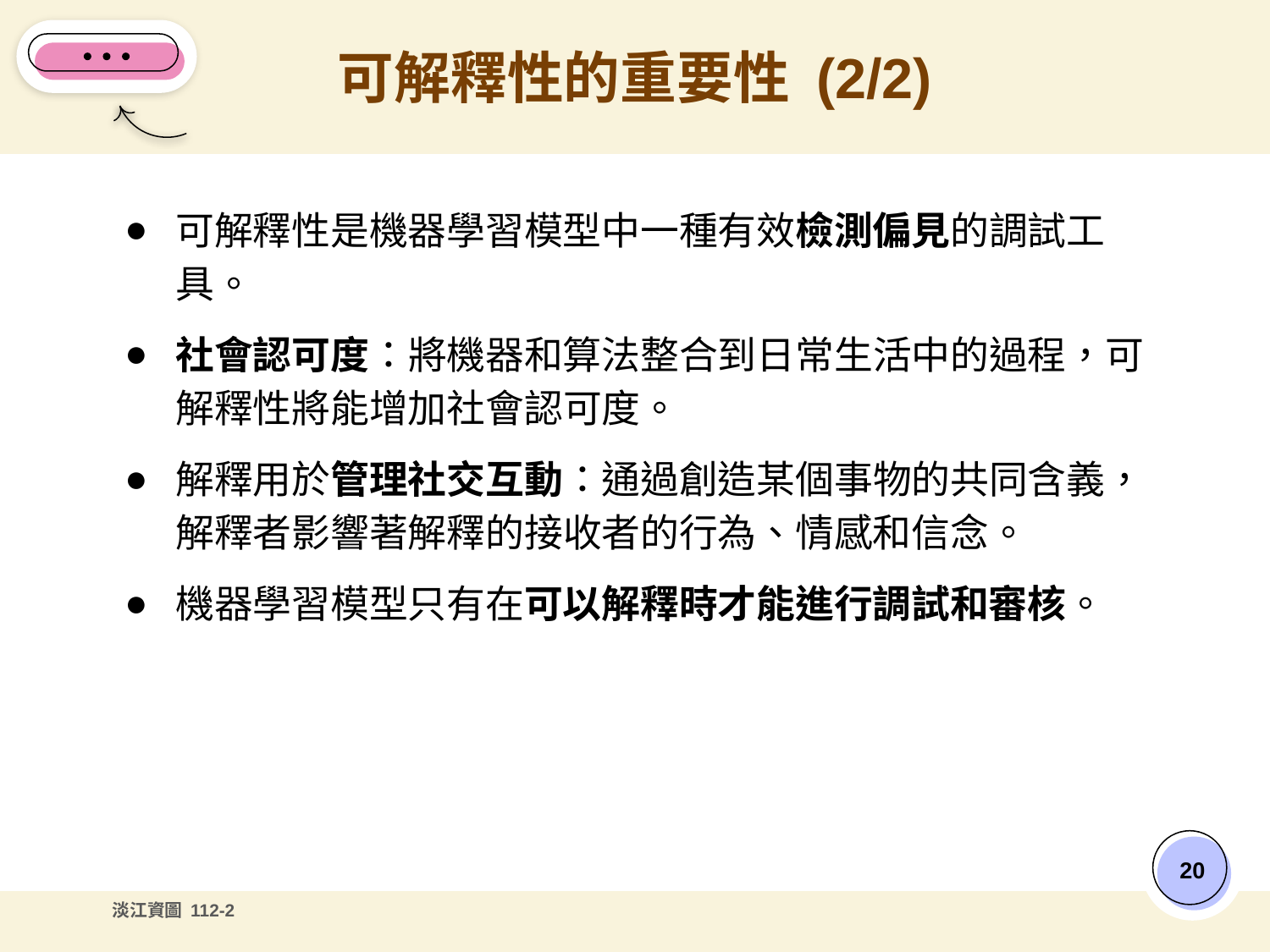

# 可解釋性的重要性 (2/2)
可解釋性是機器學習模型中⼀種有效檢測偏見的調試⼯具。
社會認可度：將機器和算法整合到⽇常⽣活中的過程，可解釋性將能增加社會認可度。
解釋⽤於管理社交互動：通過創造某個事物的共同含義，解釋者影響著解釋的接收者的⾏為、情感和信念。
機器學習模型只有在可以解釋時才能進⾏調試和審核。
20